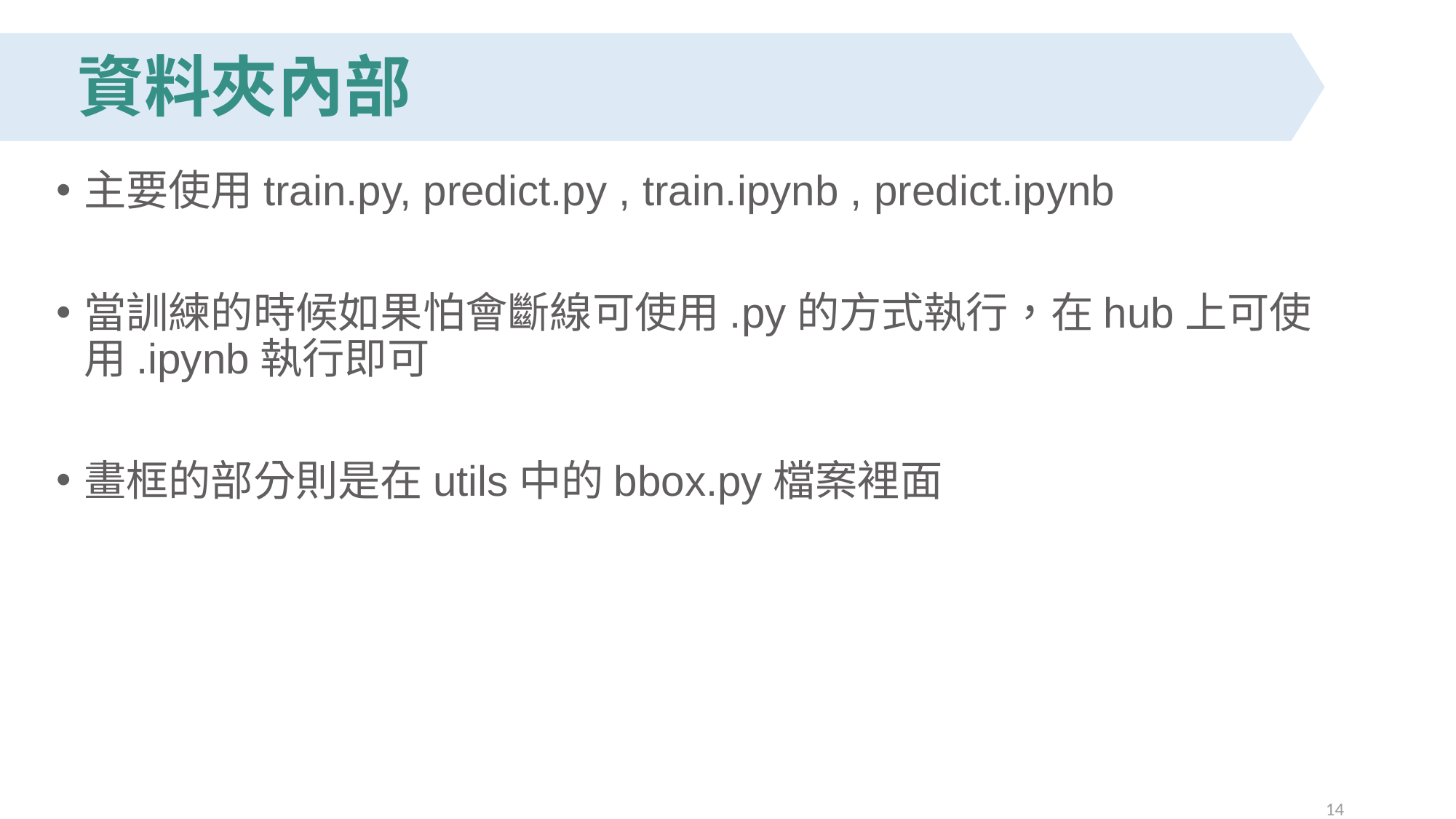

# 資料夾內部
主要使用train.py, predict.py , train.ipynb , predict.ipynb

當訓練的時候如果怕會斷線可使用.py的方式執行，在hub上可使用.ipynb執行即可

畫框的部分則是在utils中的bbox.py檔案裡面

14